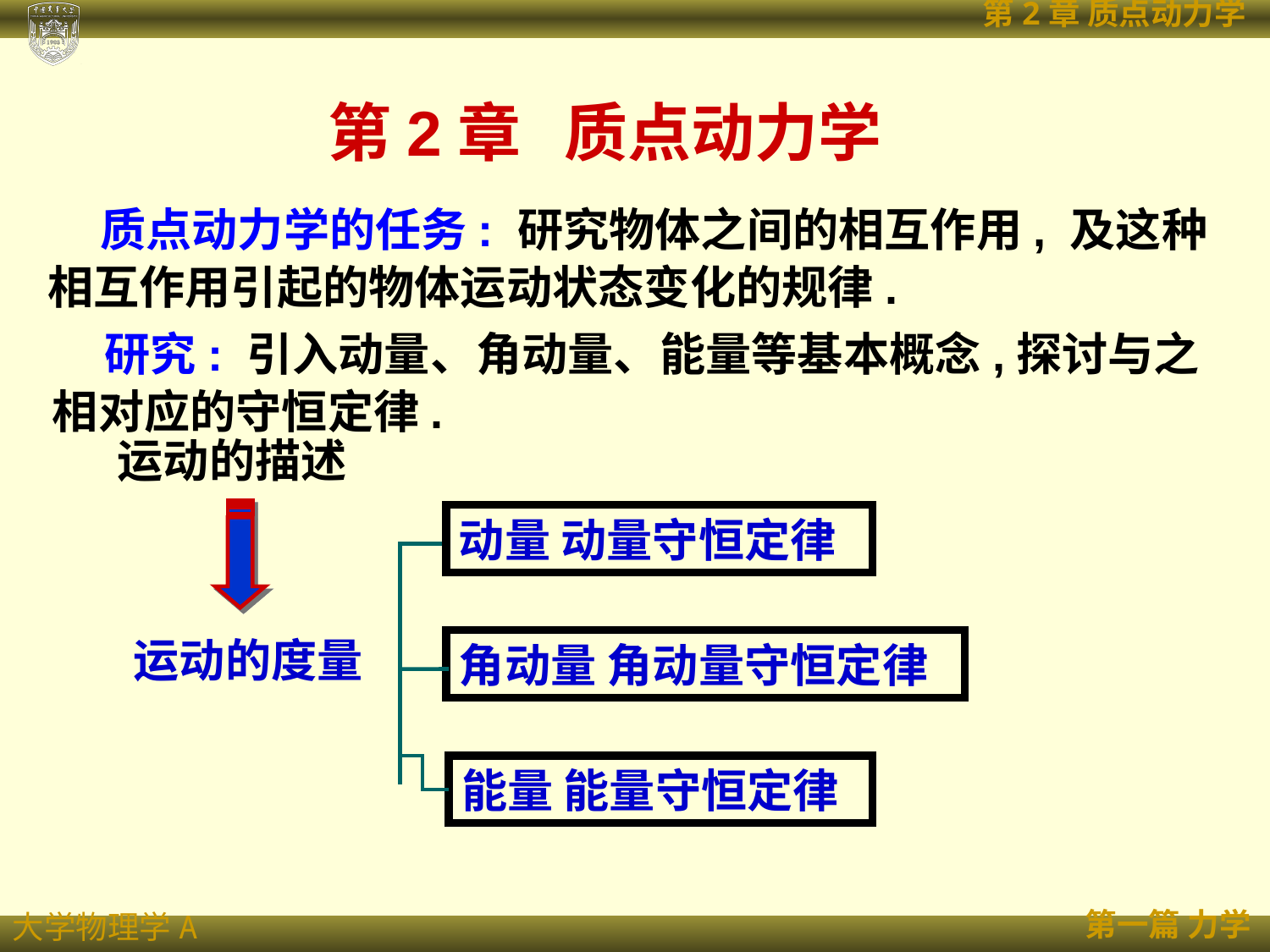

第2章   质点动力学
    质点动力学的任务: 研究物体之间的相互作用, 及这种相互作用引起的物体运动状态变化的规律.
    研究: 引入动量、角动量、能量等基本概念,探讨与之相对应的守恒定律.
运动的描述

运动的度量
动量 动量守恒定律
角动量 角动量守恒定律

能量 能量守恒定律